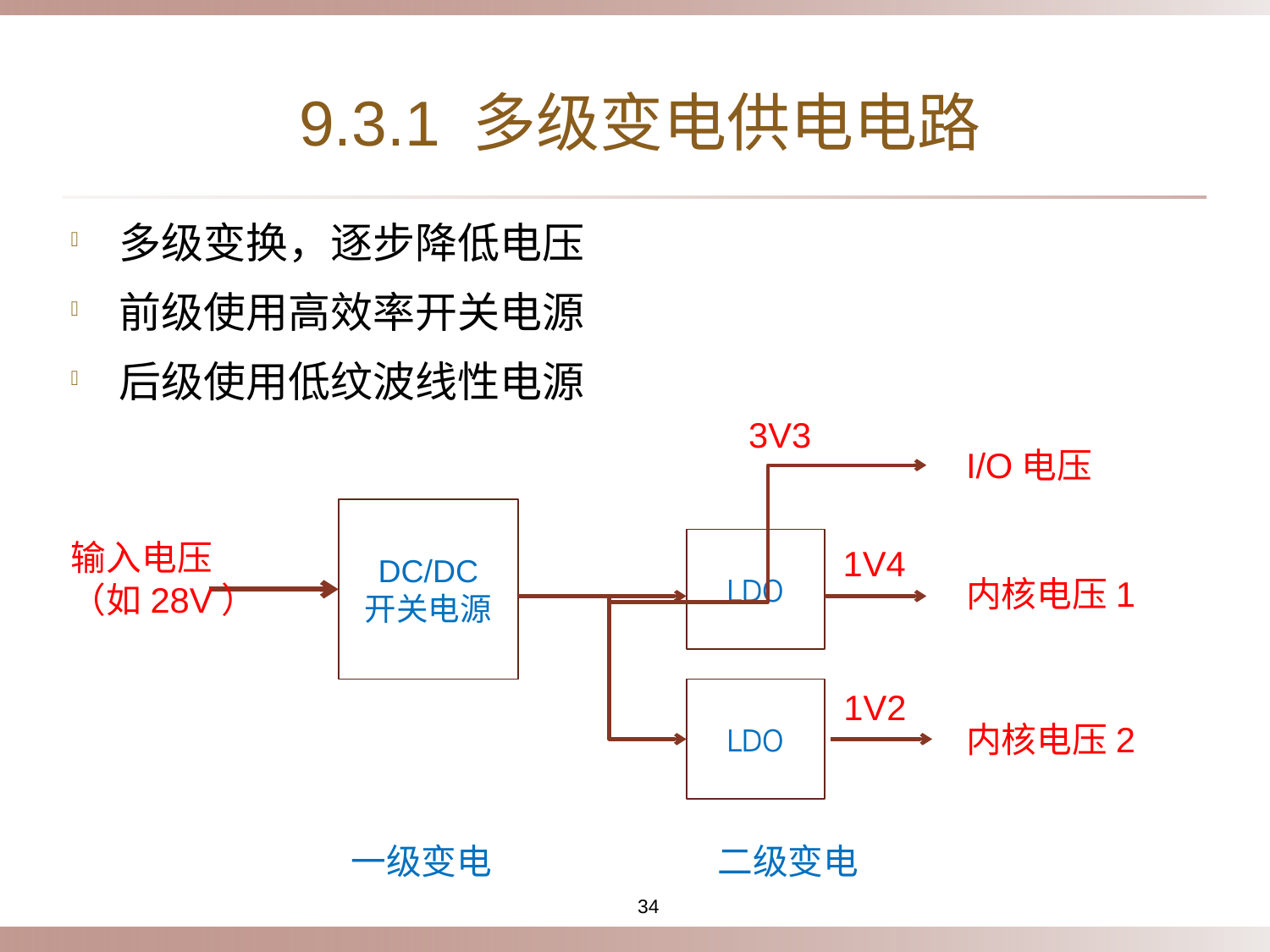

# 9.3.1 多级变电供电电路
多级变换，逐步降低电压
前级使用高效率开关电源
后级使用低纹波线性电源

3V3
I/O电压

DC/DC
开关电源

LDO
输入电压
（如28V）
1V4
内核电压1
1V2
LDO
内核电压2
一级变电
二级变电
34